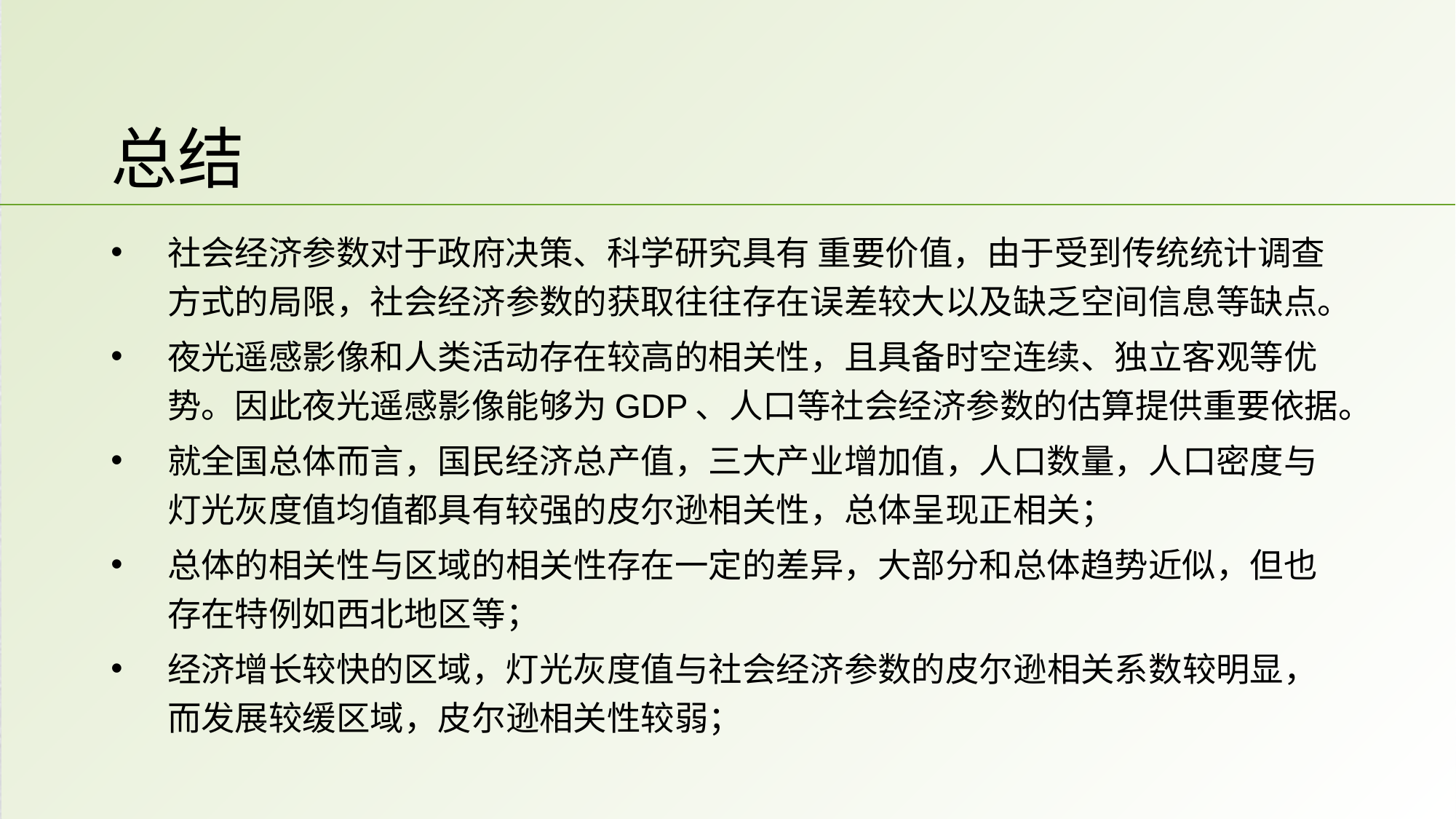

# 总结
社会经济参数对于政府决策、科学研究具有 重要价值，由于受到传统统计调查方式的局限，社会经济参数的获取往往存在误差较大以及缺乏空间信息等缺点。
夜光遥感影像和人类活动存在较高的相关性，且具备时空连续、独立客观等优势。因此夜光遥感影像能够为GDP、人口等社会经济参数的估算提供重要依据。
就全国总体而言，国民经济总产值，三大产业增加值，人口数量，人口密度与灯光灰度值均值都具有较强的皮尔逊相关性，总体呈现正相关；
总体的相关性与区域的相关性存在一定的差异，大部分和总体趋势近似，但也存在特例如西北地区等；
经济增长较快的区域，灯光灰度值与社会经济参数的皮尔逊相关系数较明显，而发展较缓区域，皮尔逊相关性较弱；